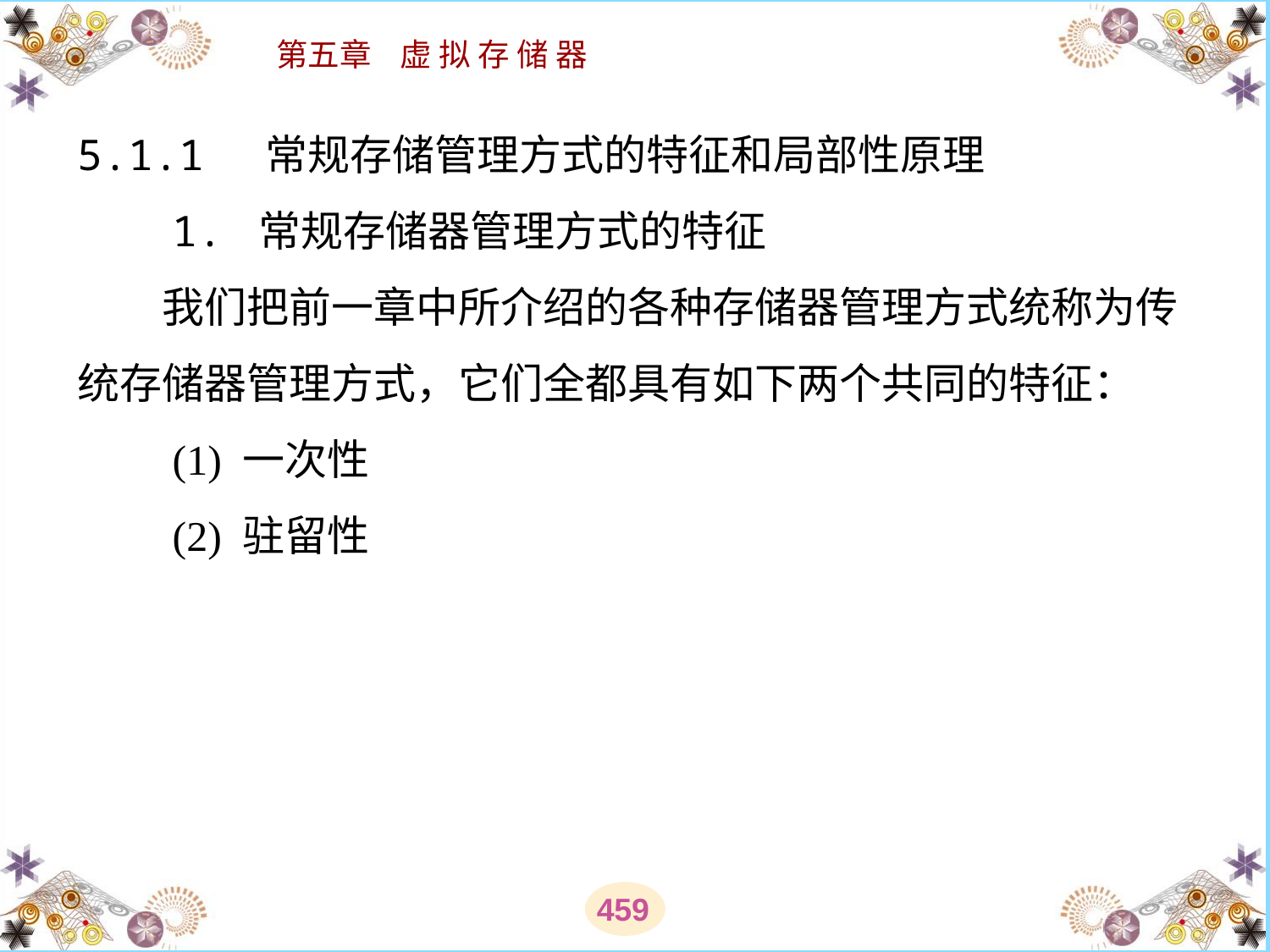

# 5.1.1  常规存储管理方式的特征和局部性原理 　　1. 常规存储器管理方式的特征 　　我们把前一章中所介绍的各种存储器管理方式统称为传统存储器管理方式，它们全都具有如下两个共同的特征： 　　(1) 一次性 　　(2) 驻留性